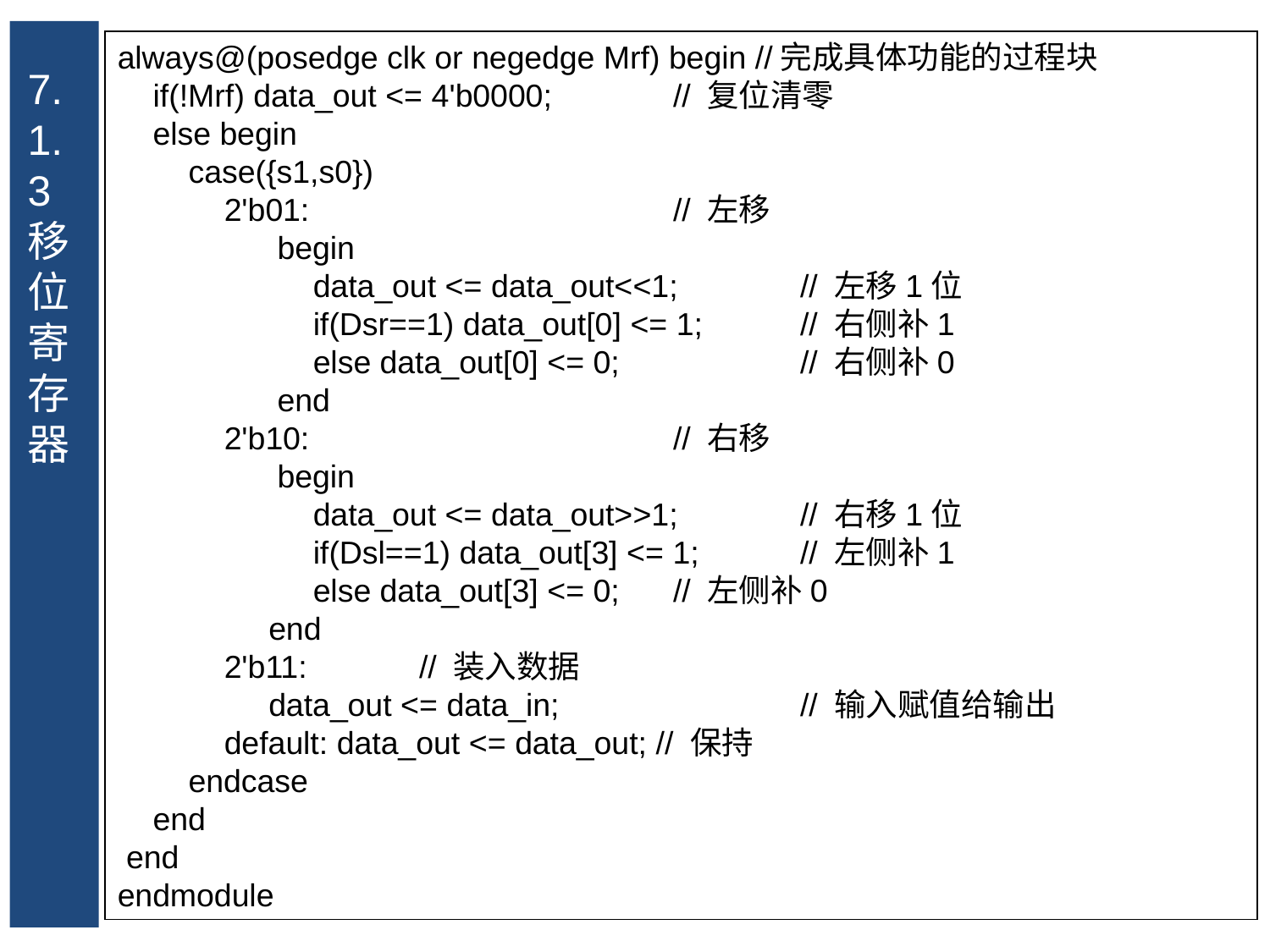

7.1.3  移位寄存器
always@(posedge clk or negedge Mrf) begin //完成具体功能的过程块
    if(!Mrf) data_out <= 4'b0000; 	// 复位清零
    else begin
        case({s1,s0})
            2'b01: 			// 左移
                  begin
                      data_out <= data_out<<1; 	// 左移1位
                      if(Dsr==1) data_out[0] <= 1; 	// 右侧补1
                      else data_out[0] <= 0;		// 右侧补0
                  end
            2'b10: 			// 右移
                  begin
                      data_out <= data_out>>1; 	// 右移1位
                      if(Dsl==1) data_out[3] <= 1; 	// 左侧补1
                      else data_out[3] <= 0; 	// 左侧补0
                 end
            2'b11: 	// 装入数据
                 data_out <= data_in; 		// 输入赋值给输出
            default: data_out <= data_out; // 保持
        endcase
    end
 end
endmodule